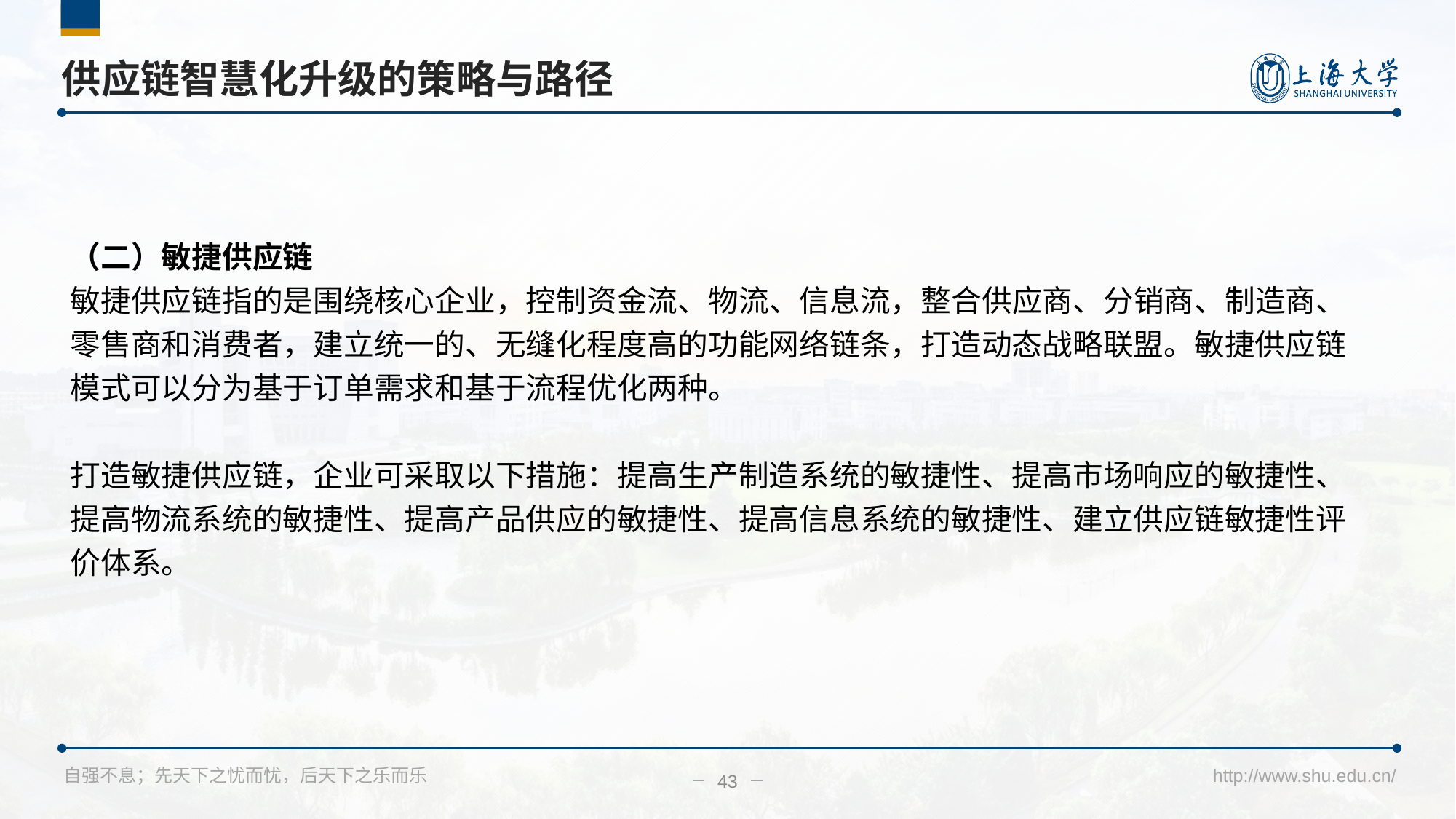

右键单击图表 → 编辑数据 → 更改数据
# 供应链智慧化升级的策略与路径
（二）敏捷供应链
敏捷供应链指的是围绕核心企业，控制资金流、物流、信息流，整合供应商、分销商、制造商、零售商和消费者，建立统一的、无缝化程度高的功能网络链条，打造动态战略联盟。敏捷供应链模式可以分为基于订单需求和基于流程优化两种。

打造敏捷供应链，企业可采取以下措施：提高生产制造系统的敏捷性、提高市场响应的敏捷性、提高物流系统的敏捷性、提高产品供应的敏捷性、提高信息系统的敏捷性、建立供应链敏捷性评价体系。
43